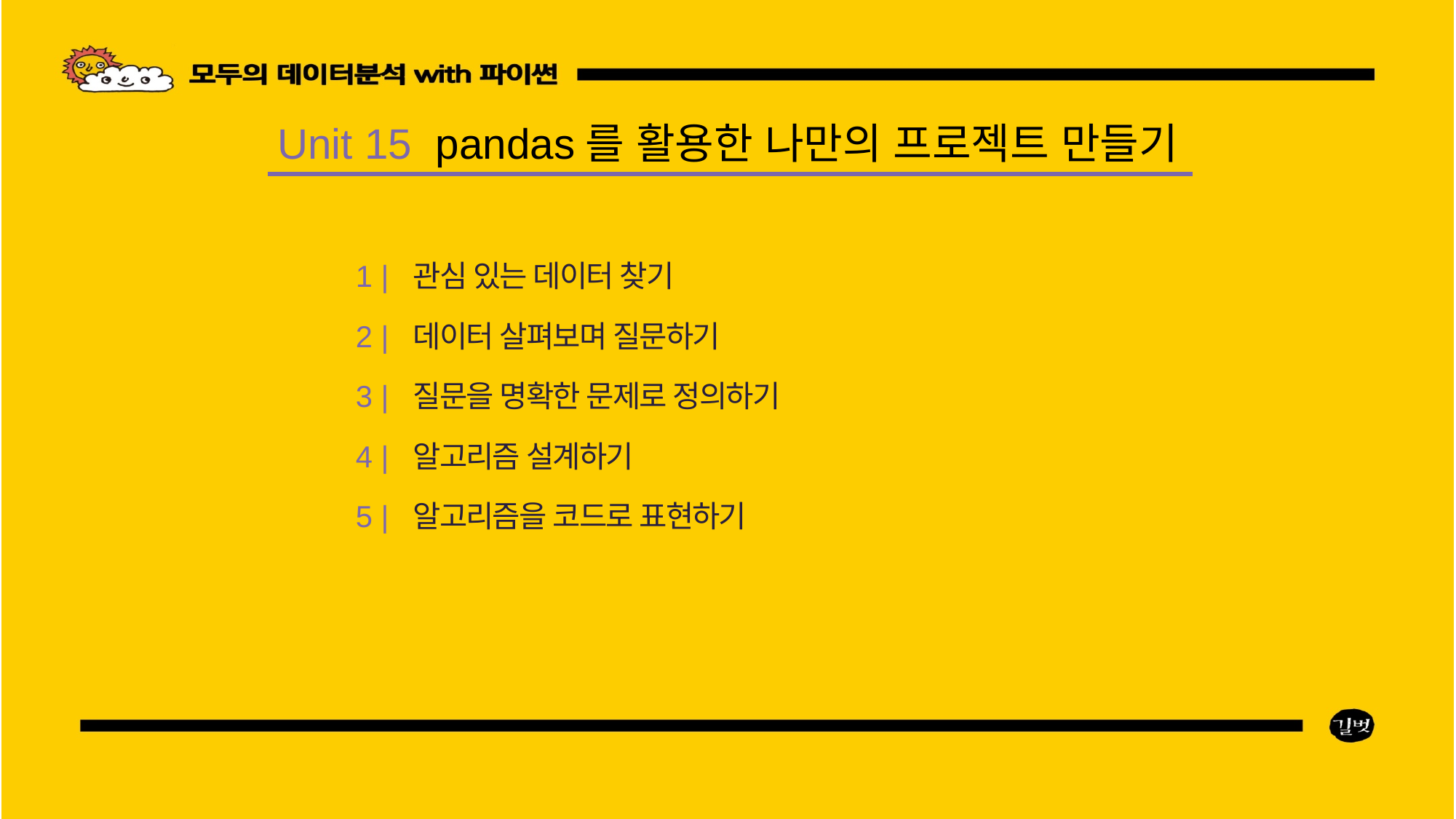

Unit 15  pandas를 활용한 나만의 프로젝트 만들기
1 |  관심 있는 데이터 찾기
2 |  데이터 살펴보며 질문하기
3 |  질문을 명확한 문제로 정의하기
4 |  알고리즘 설계하기
5 |  알고리즘을 코드로 표현하기